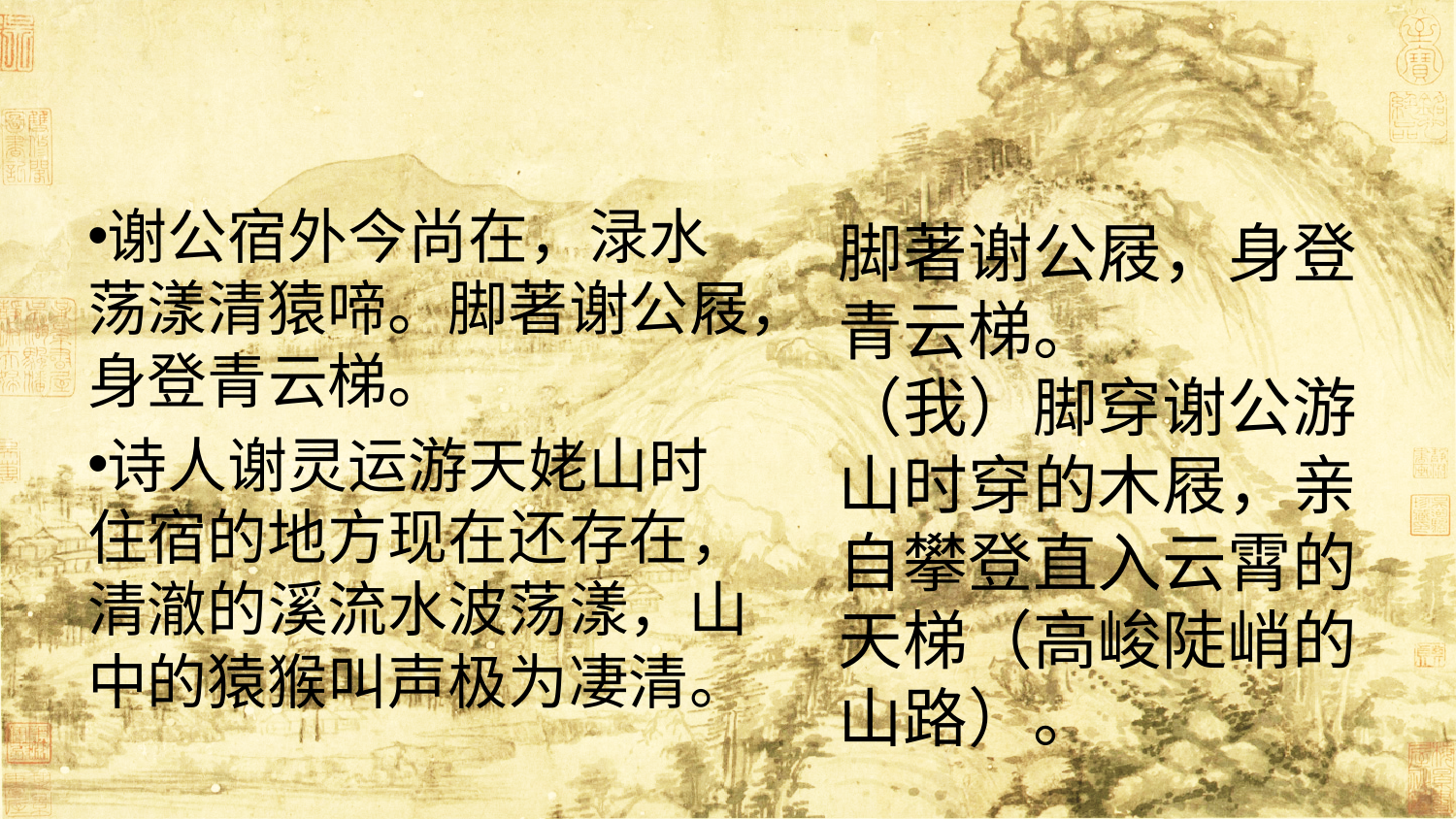

#
谢公宿外今尚在，渌水荡漾清猿啼。脚著谢公屐，身登青云梯。
诗人谢灵运游天姥山时住宿的地方现在还存在，清澈的溪流水波荡漾，山中的猿猴叫声极为凄清。
脚著谢公屐，身登青云梯。
（我）脚穿谢公游山时穿的木屐，亲自攀登直入云霄的天梯（高峻陡峭的山路）。